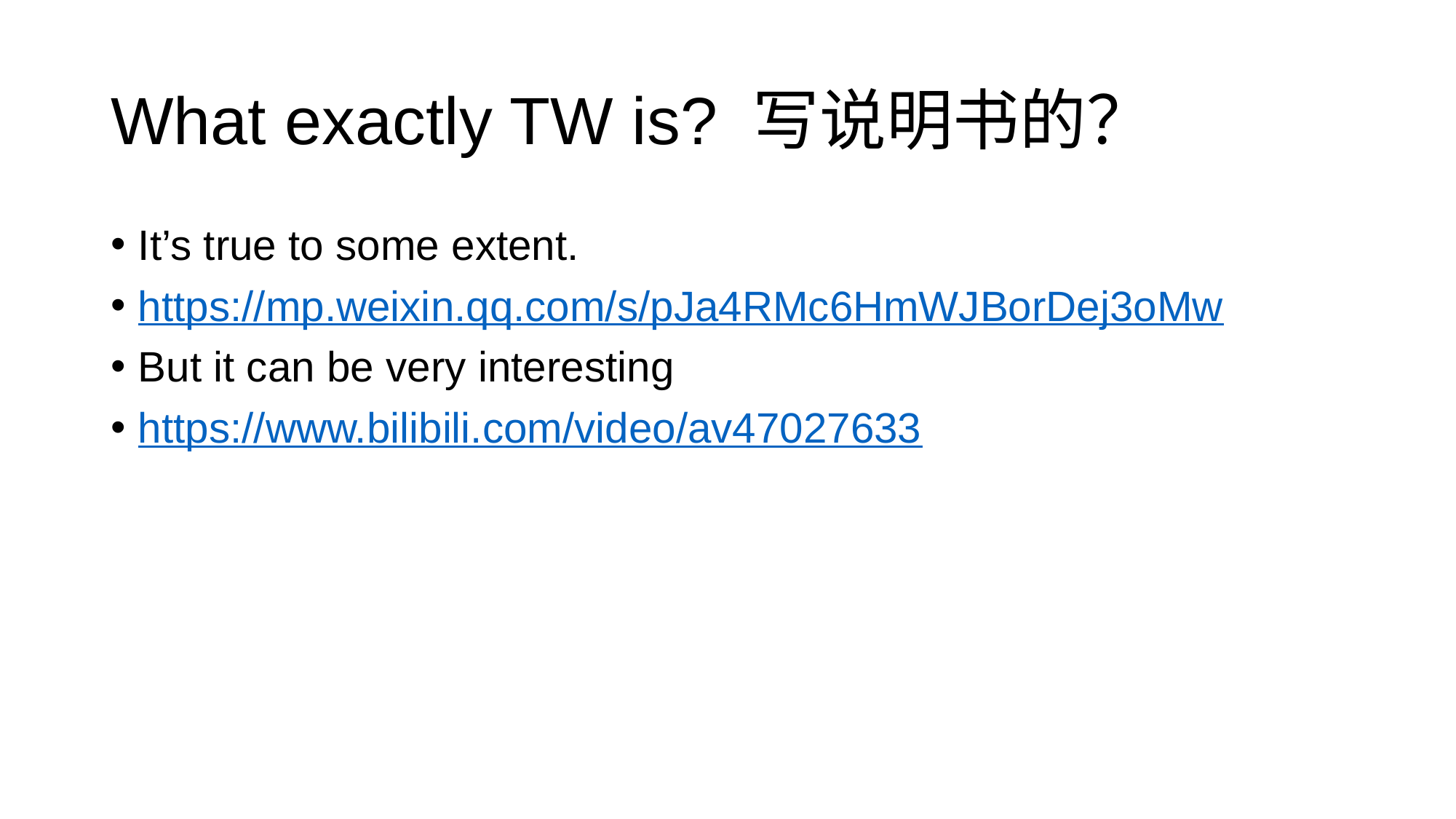

# What exactly TW is? 写说明书的？
It’s true to some extent.
https://mp.weixin.qq.com/s/pJa4RMc6HmWJBorDej3oMw
But it can be very interesting
https://www.bilibili.com/video/av47027633